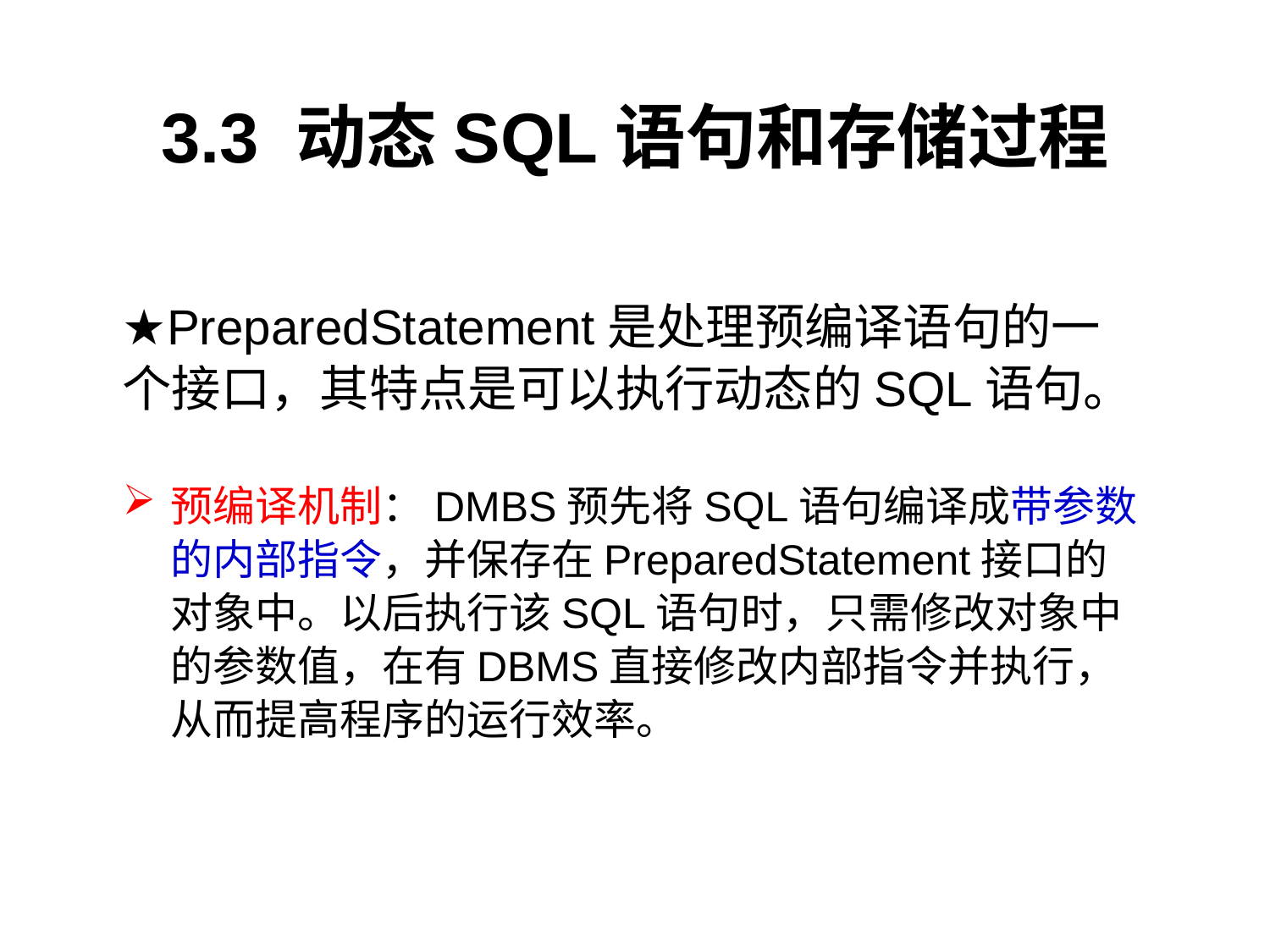

# 3.3 动态SQL语句和存储过程
★PreparedStatement是处理预编译语句的一个接口，其特点是可以执行动态的SQL语句。

预编译机制：DMBS预先将SQL语句编译成带参数的内部指令，并保存在PreparedStatement接口的对象中。以后执行该SQL语句时，只需修改对象中的参数值，在有DBMS直接修改内部指令并执行，从而提高程序的运行效率。